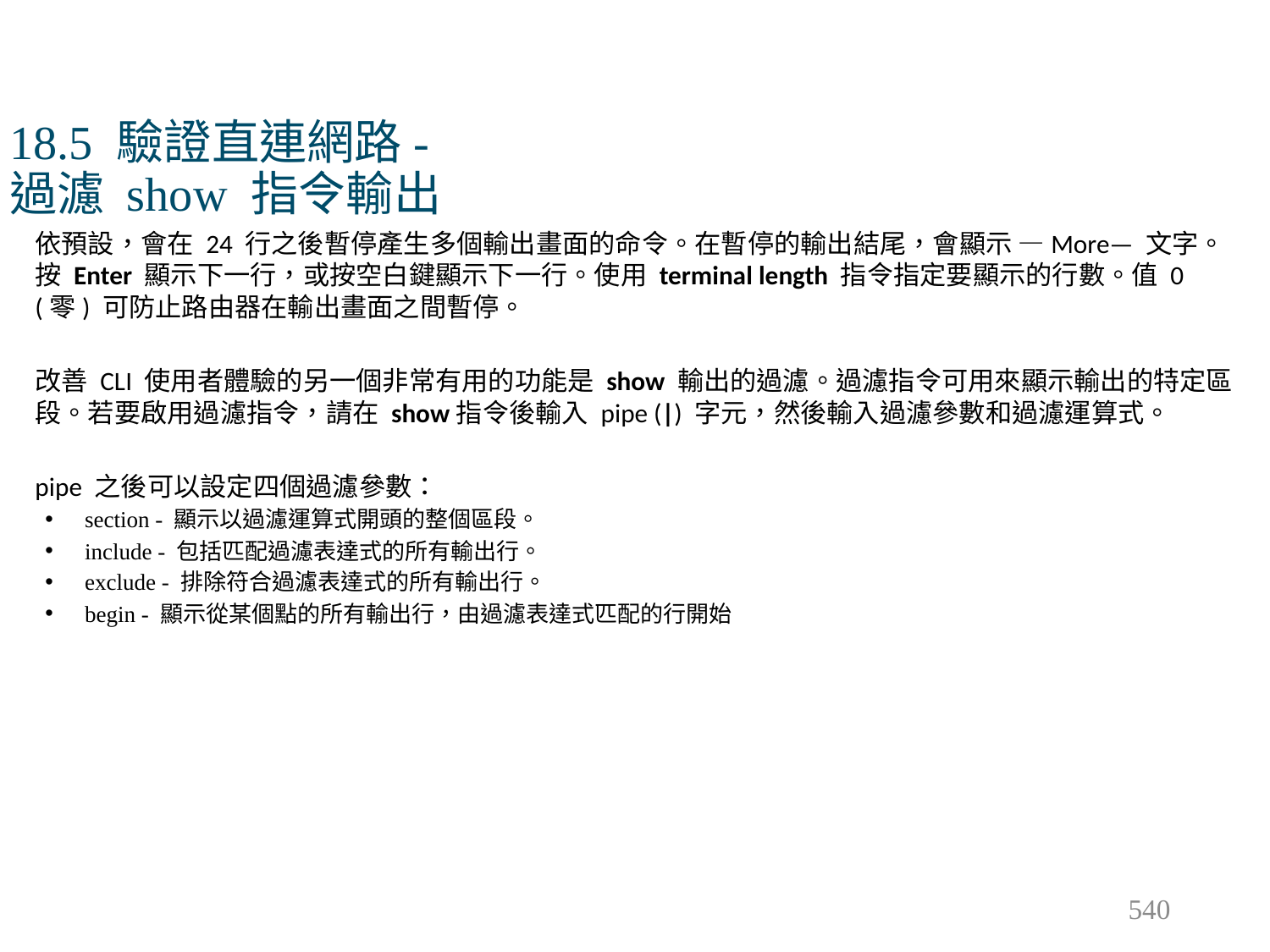

# 18.5 驗證直連網路- 過濾 show 指令輸出
依預設，會在 24 行之後暫停產生多個輸出畫面的命令。在暫停的輸出結尾，會顯示 —More— 文字。按 Enter 顯示下一行，或按空白鍵顯示下一行。使用 terminal length 指令指定要顯示的行數。值 0 (零) 可防止路由器在輸出畫面之間暫停。

改善 CLI 使用者體驗的另一個非常有用的功能是 show 輸出的過濾。過濾指令可用來顯示輸出的特定區段。若要啟用過濾指令，請在 show指令後輸入 pipe (|) 字元，然後輸入過濾參數和過濾運算式。

pipe 之後可以設定四個過濾參數：
section - 顯示以過濾運算式開頭的整個區段。
include - 包括匹配過濾表達式的所有輸出行。
exclude - 排除符合過濾表達式的所有輸出行。
begin - 顯示從某個點的所有輸出行，由過濾表達式匹配的行開始
540